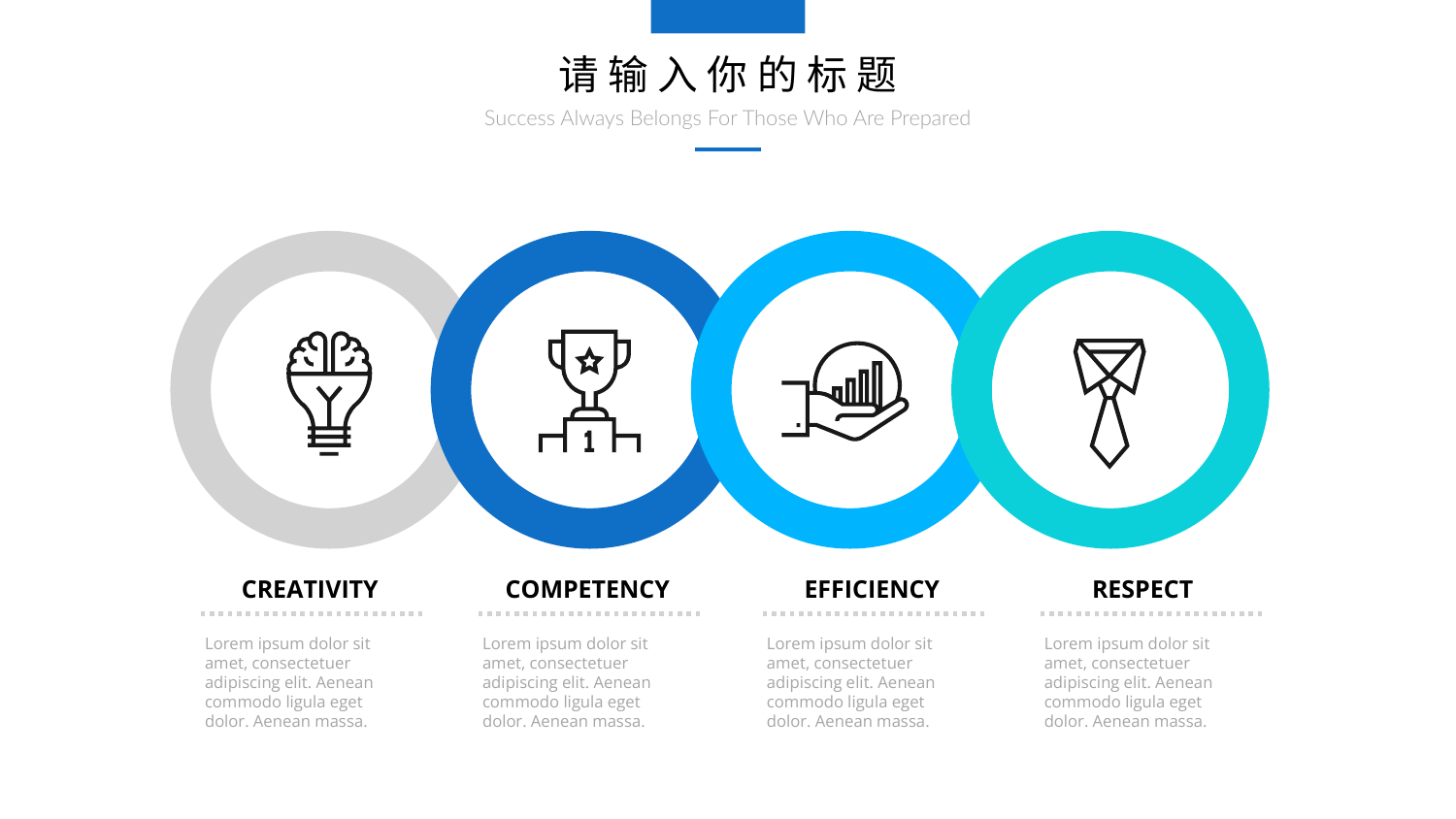

请输入你的标题
Success Always Belongs For Those Who Are Prepared

CREATIVITY
COMPETENCY
EFFICIENCY
RESPECT
Lorem ipsum dolor sit amet, consectetuer adipiscing elit. Aenean commodo ligula eget dolor. Aenean massa.
Lorem ipsum dolor sit amet, consectetuer adipiscing elit. Aenean commodo ligula eget dolor. Aenean massa.
Lorem ipsum dolor sit amet, consectetuer adipiscing elit. Aenean commodo ligula eget dolor. Aenean massa.
Lorem ipsum dolor sit amet, consectetuer adipiscing elit. Aenean commodo ligula eget dolor. Aenean massa.